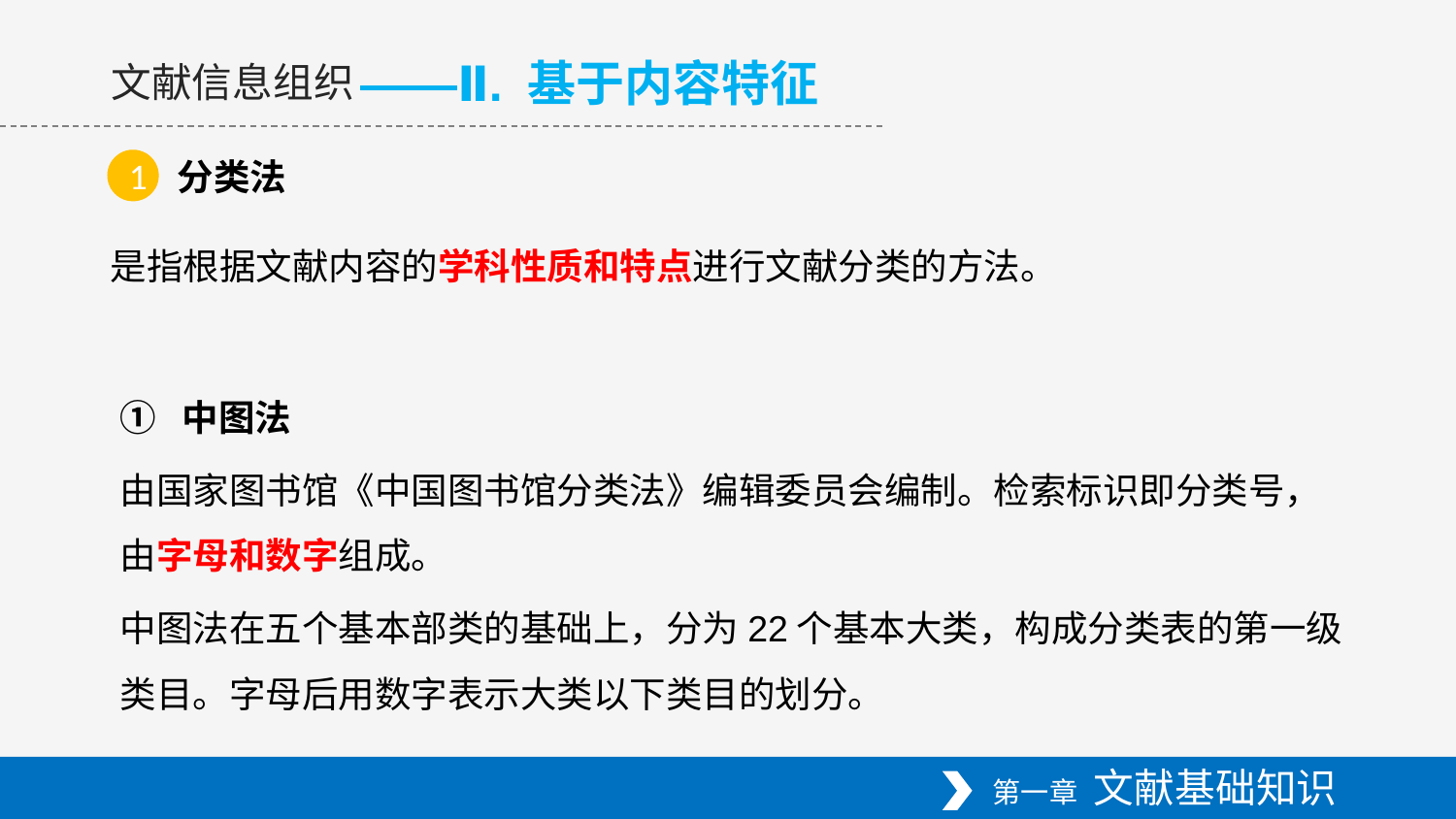

——Ⅱ. 基于内容特征
文献信息组织
分类法
1
是指根据文献内容的学科性质和特点进行文献分类的方法。
①  中图法
由国家图书馆《中国图书馆分类法》编辑委员会编制。检索标识即分类号，由字母和数字组成。
中图法在五个基本部类的基础上，分为22个基本大类，构成分类表的第一级类目。字母后用数字表示大类以下类目的划分。